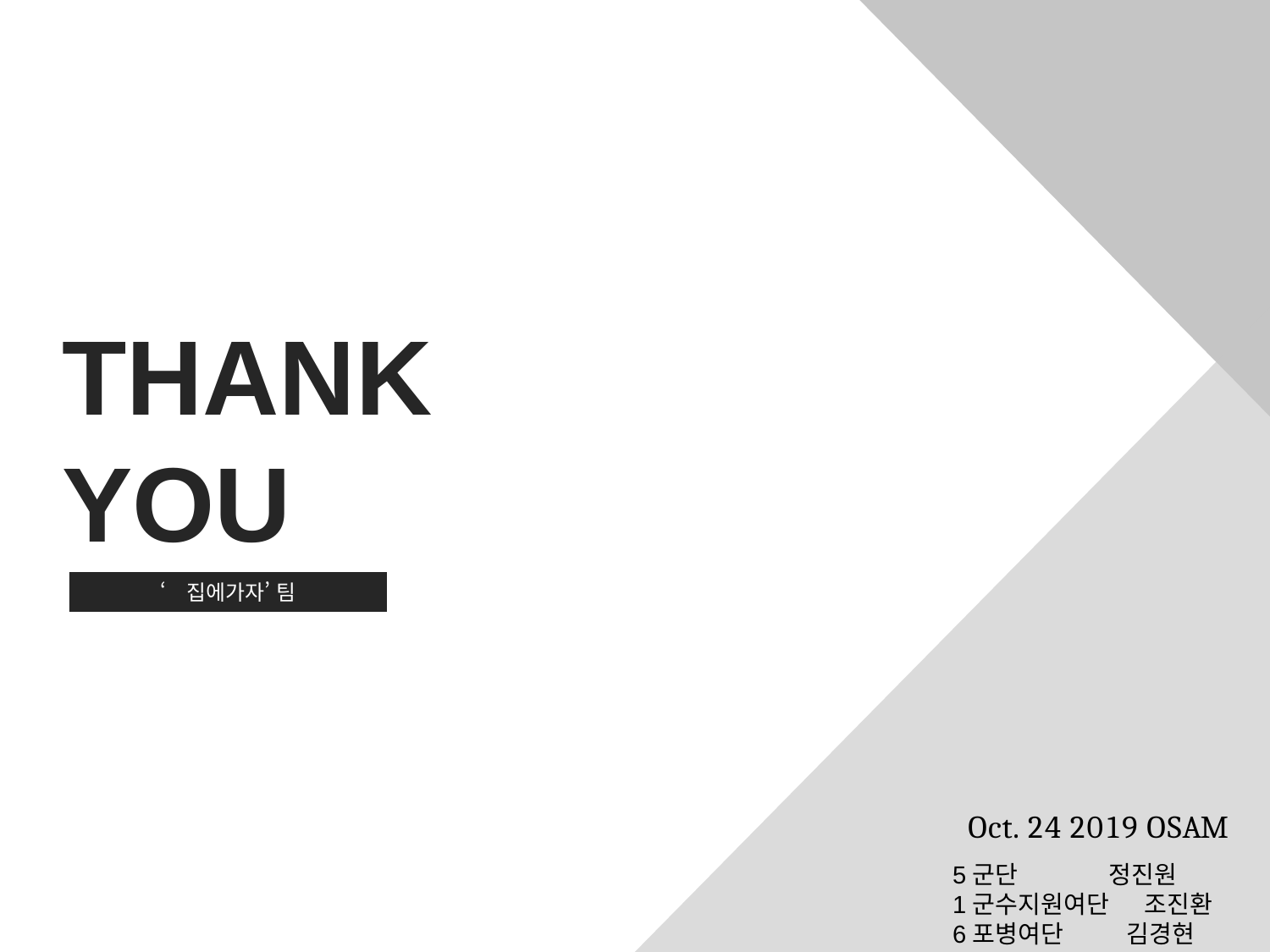

THANK
YOU

‘집에가자’ 팀
Oct. 24 2019 OSAM
5군단             정진원
1군수지원여단     조진환
6포병여단         김경현